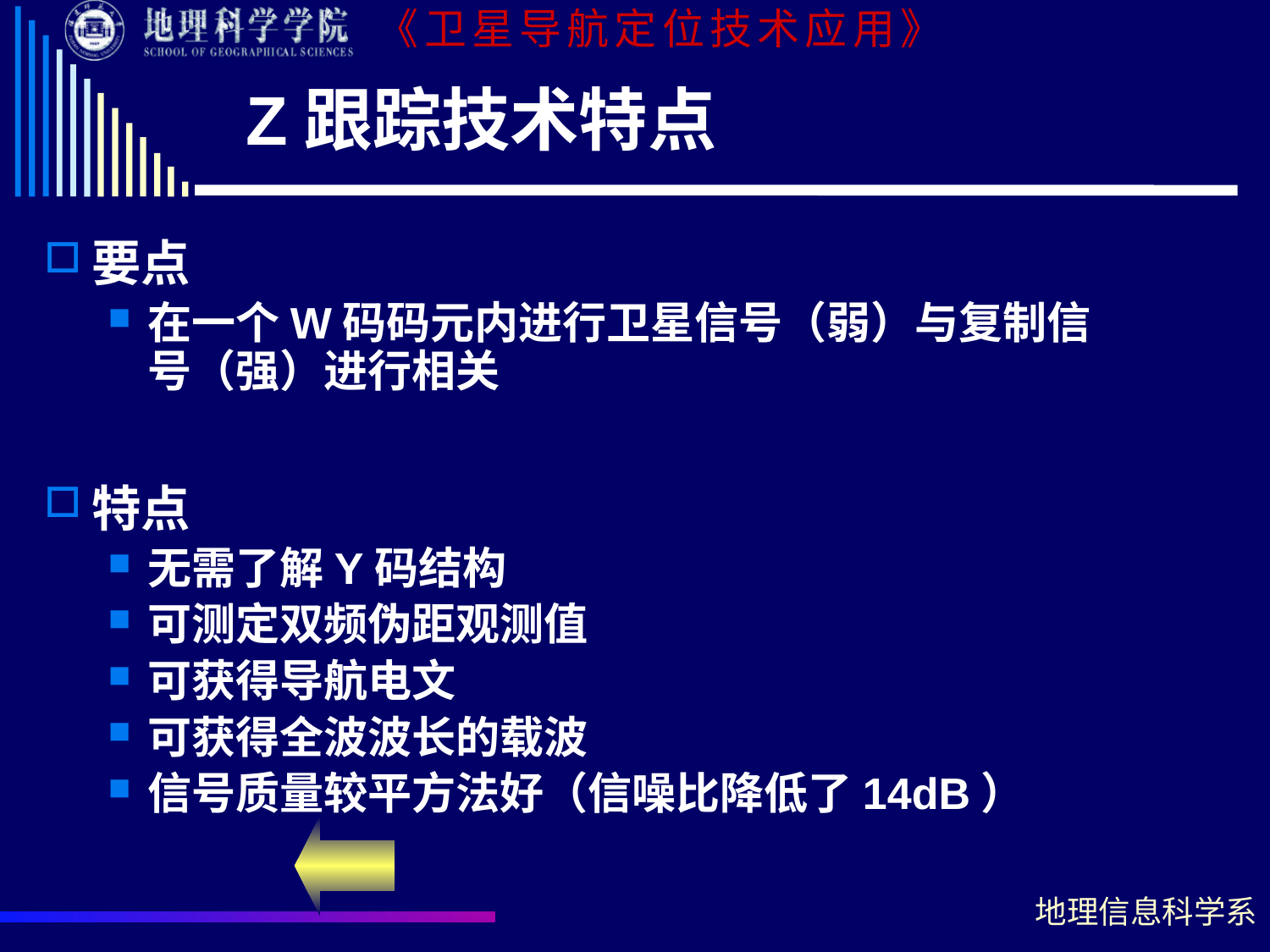

# Z跟踪技术特点
要点
在一个W码码元内进行卫星信号（弱）与复制信号（强）进行相关

特点
无需了解Y码结构
可测定双频伪距观测值
可获得导航电文
可获得全波波长的载波
信号质量较平方法好（信噪比降低了14dB）